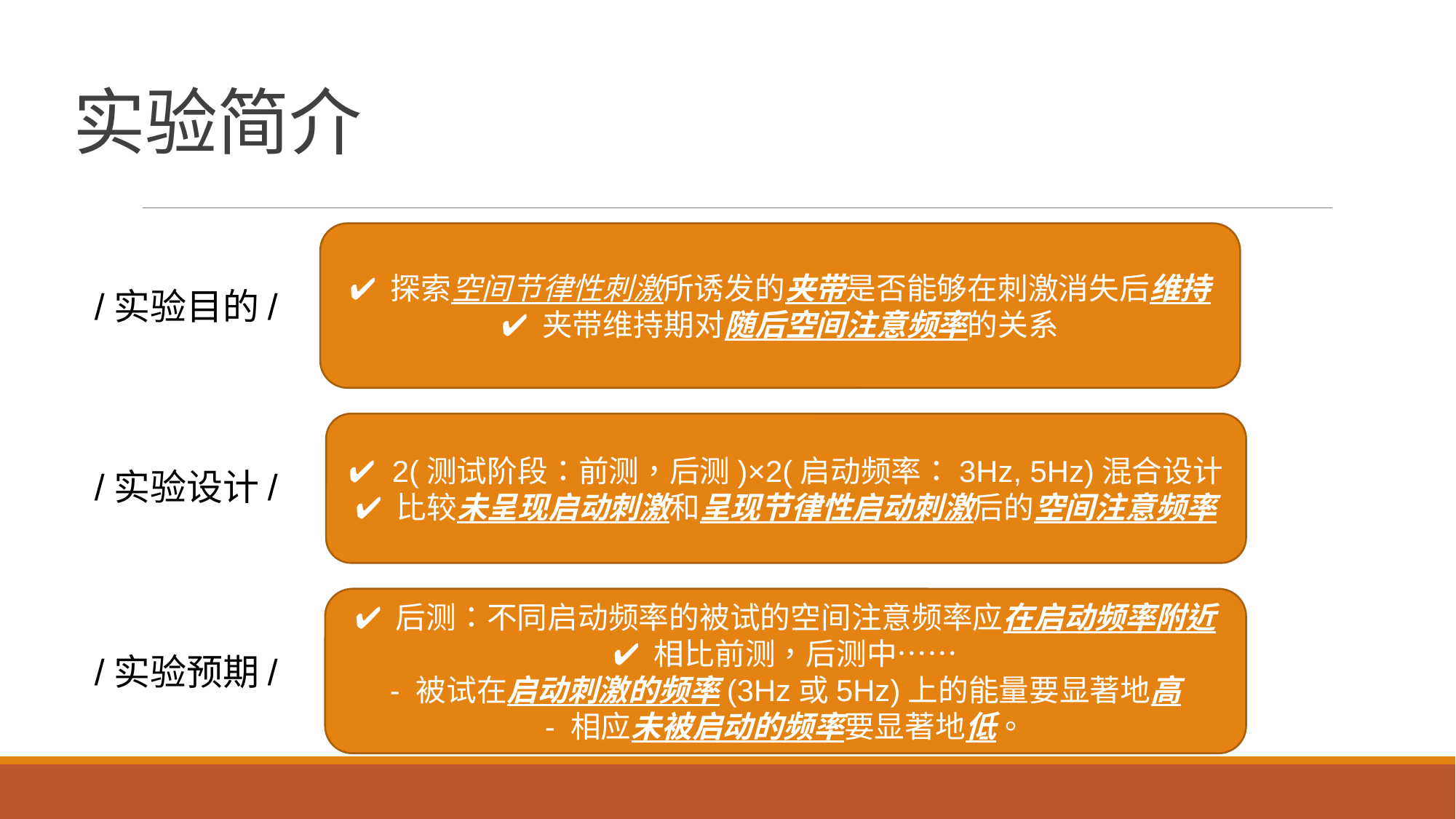

# 实验简介
✔ 探索空间节律性刺激所诱发的夹带是否能够在刺激消失后维持
✔ 夹带维持期对随后空间注意频率的关系
/实验目的/
✔  2(测试阶段：前测，后测)×2(启动频率：3Hz, 5Hz)混合设计
✔ 比较未呈现启动刺激和呈现节律性启动刺激后的空间注意频率
/实验设计/
✔ 后测：不同启动频率的被试的空间注意频率应在启动频率附近
✔ 相比前测，后测中⋯⋯
- 被试在启动刺激的频率(3Hz或5Hz)上的能量要显著地高
- 相应未被启动的频率要显著地低。
/实验预期/